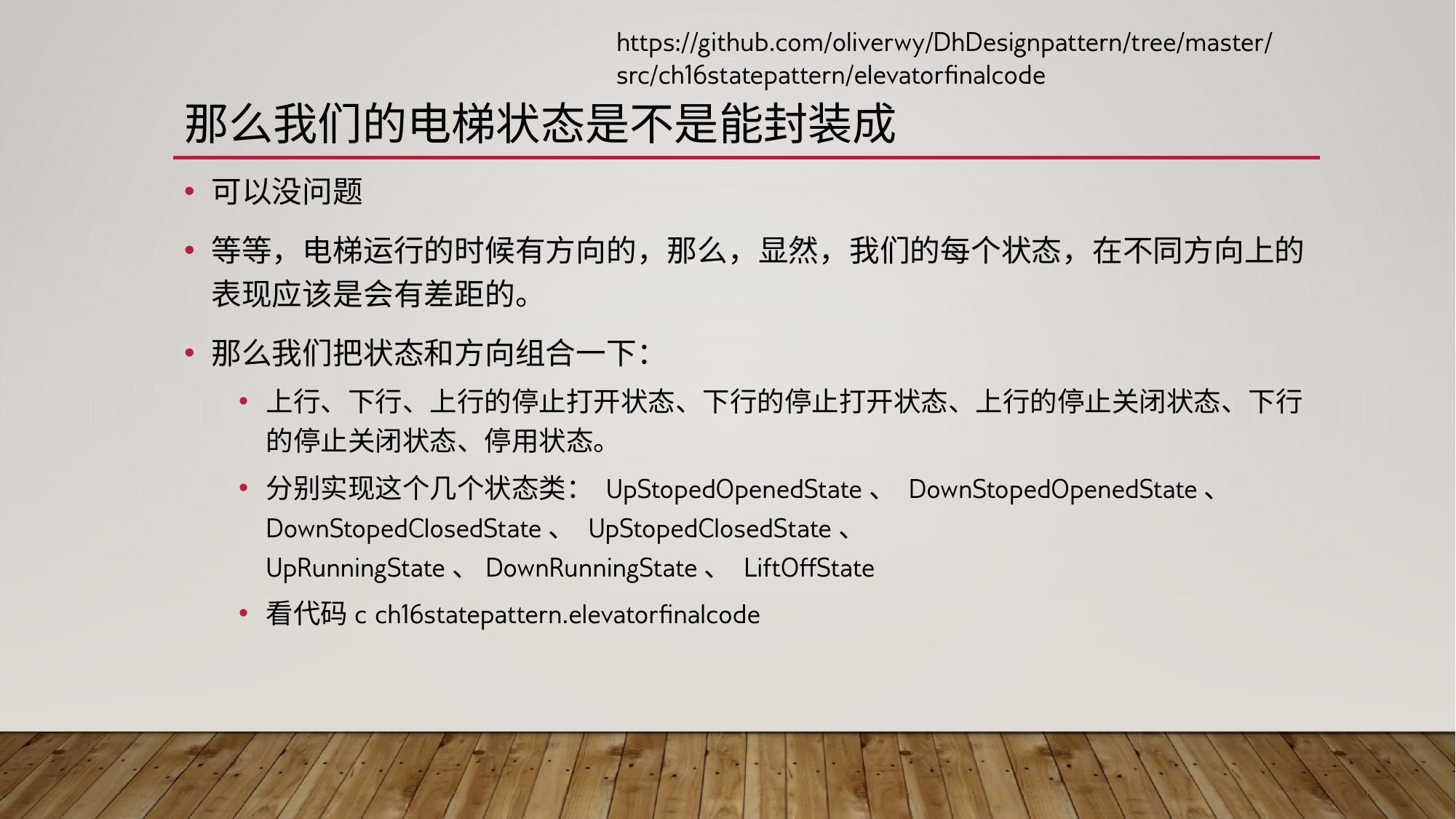

https://github.com/oliverwy/DhDesignpattern/tree/master/src/ch16statepattern/elevatorfinalcode
# 那么我们的电梯状态是不是能封装成
可以没问题
等等，电梯运行的时候有方向的，那么，显然，我们的每个状态，在不同方向上的表现应该是会有差距的。
那么我们把状态和方向组合一下：
上行、下行、上行的停止打开状态、下行的停止打开状态、上行的停止关闭状态、下行的停止关闭状态、停用状态。
分别实现这个几个状态类： UpStopedOpenedState、 DownStopedOpenedState、 DownStopedClosedState、 UpStopedClosedState、 UpRunningState、DownRunningState、 LiftOffState
看代码c ch16statepattern.elevatorfinalcode